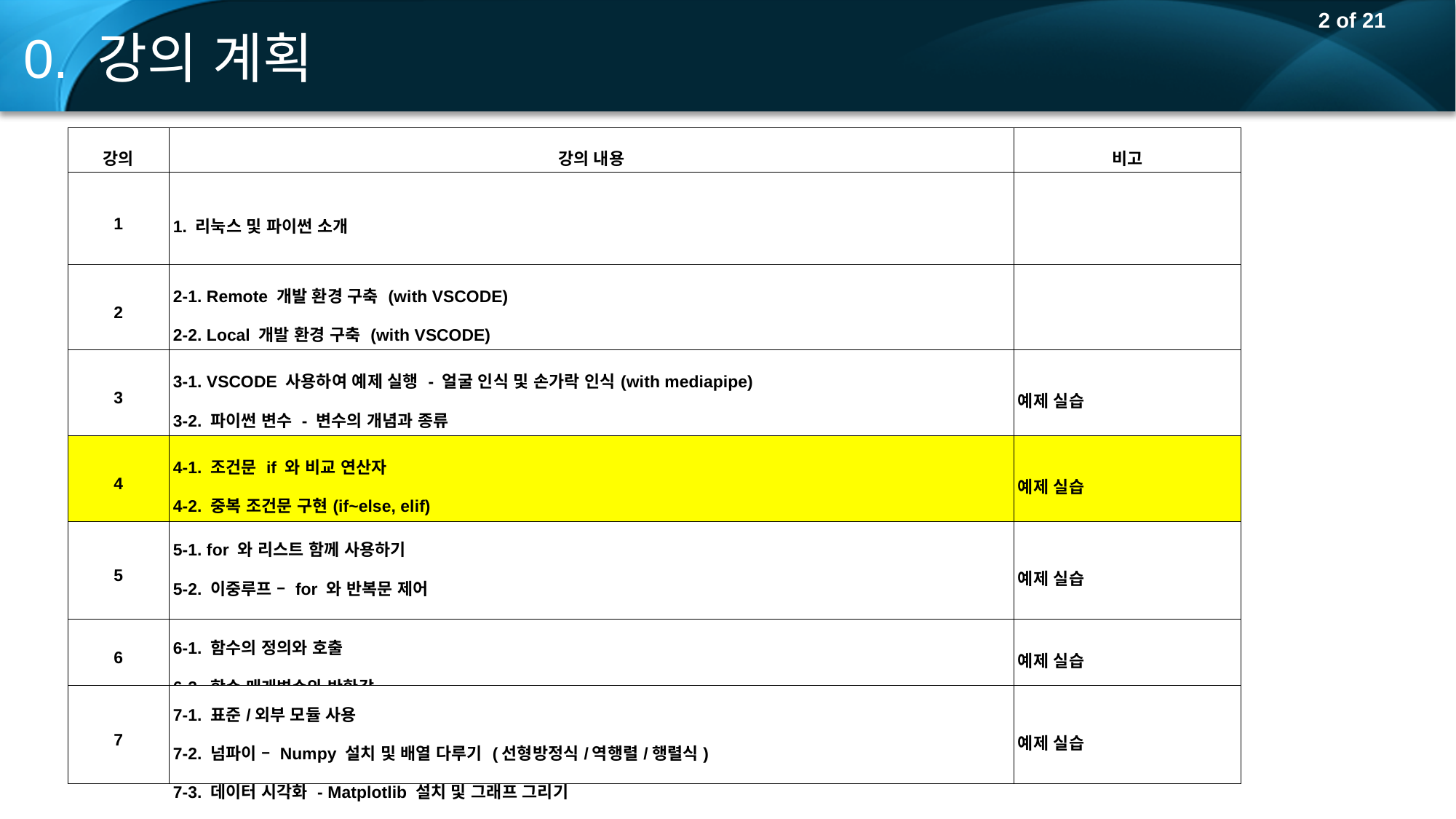

0. 강의 계획
| 강의 | 강의 내용 | 비고 |
| --- | --- | --- |
| 1 | 1. 리눅스 및 파이썬 소개 |  |
| 2 | 2-1. Remote 개발 환경 구축 (with VSCODE) 2-2. Local 개발 환경 구축 (with VSCODE) |  |
| 3 | 3-1. VSCODE 사용하여 예제 실행 - 얼굴 인식 및 손가락 인식(with mediapipe) 3-2. 파이썬 변수 - 변수의 개념과 종류 | 예제 실습 |
| 4 | 4-1. 조건문 if 와 비교 연산자 4-2. 중복 조건문 구현(if~else, elif) | 예제 실습 |
| 5 | 5-1. for 와 리스트 함께 사용하기 5-2. 이중루프 – for 와 반복문 제어 5-3. While 문 | 예제 실습 |
| 6 | 6-1. 함수의 정의와 호출 6-2. 함수 매개변수와 반환값 | 예제 실습 |
| 7 | 7-1. 표준/외부 모듈 사용 7-2. 넘파이 – Numpy 설치 및 배열 다루기 (선형방정식/역행렬/행렬식) 7-3. 데이터 시각화 - Matplotlib 설치 및 그래프 그리기 | 예제 실습 |